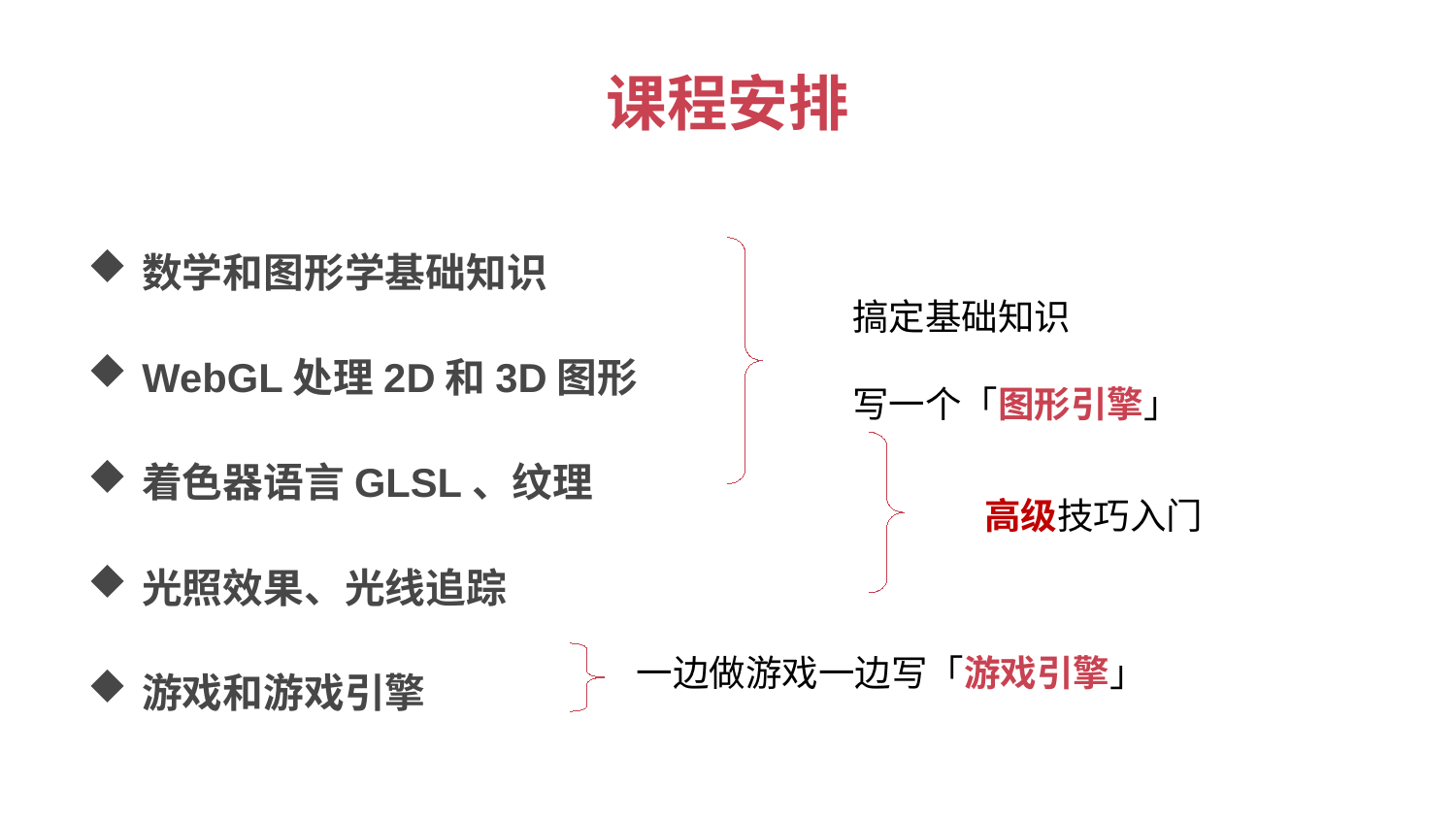

# 课程安排
数学和图形学基础知识
WebGL处理2D和3D图形
着色器语言GLSL、纹理
光照效果、光线追踪
游戏和游戏引擎

搞定基础知识
写一个「图形引擎」

高级技巧入门

一边做游戏一边写「游戏引擎」